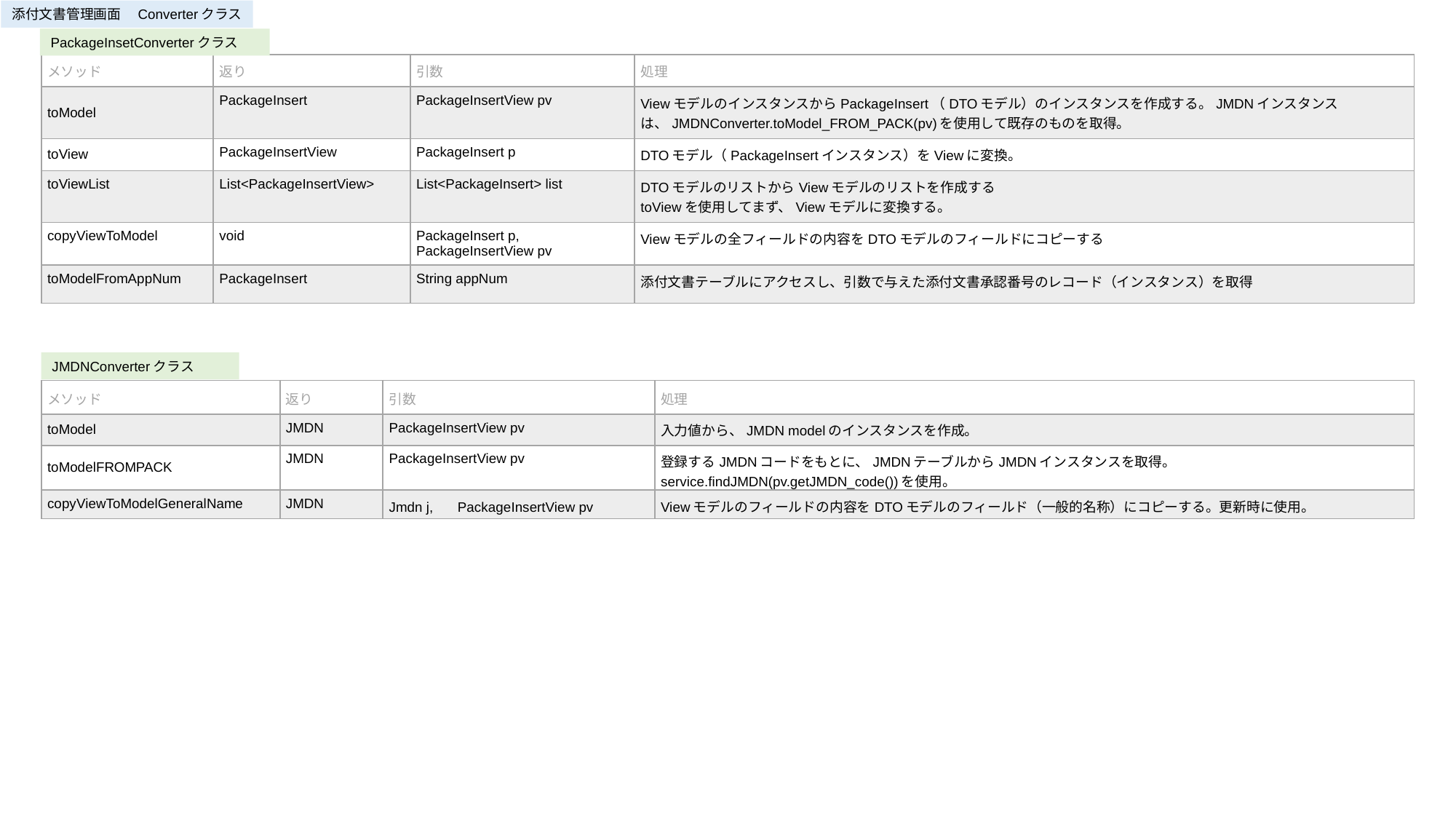

添付文書管理画面　Converterクラス
PackageInsetConverterクラス
| メソッド | 返り | 引数 | 処理 |
| --- | --- | --- | --- |
| toModel | PackageInsert | PackageInsertView pv | ViewモデルのインスタンスからPackageInsert（DTOモデル）のインスタンスを作成する。JMDNインスタンスは、JMDNConverter.toModel\_FROM\_PACK(pv)を使用して既存のものを取得。 |
| toView | PackageInsertView | PackageInsert p | DTOモデル（PackageInsertインスタンス）をViewに変換。 |
| toViewList | List<PackageInsertView> | List<PackageInsert> list | DTOモデルのリストからViewモデルのリストを作成する toViewを使用してまず、Viewモデルに変換する。 |
| copyViewToModel | void | PackageInsert p, PackageInsertView pv | Viewモデルの全フィールドの内容をDTOモデルのフィールドにコピーする |
| toModelFromAppNum | PackageInsert | String appNum | 添付文書テーブルにアクセスし、引数で与えた添付文書承認番号のレコード（インスタンス）を取得 |
JMDNConverterクラス
| メソッド | 返り | 引数 | 処理 |
| --- | --- | --- | --- |
| toModel | JMDN | PackageInsertView pv | 入力値から、JMDN modelのインスタンスを作成。 |
| toModelFROMPACK | JMDN | PackageInsertView pv | 登録するJMDNコードをもとに、JMDNテーブルからJMDNインスタンスを取得。 service.findJMDN(pv.getJMDN\_code())を使用。 |
| copyViewToModelGeneralName | JMDN | Jmdn j, 　PackageInsertView pv | Viewモデルのフィールドの内容をDTOモデルのフィールド（一般的名称）にコピーする。更新時に使用。 |